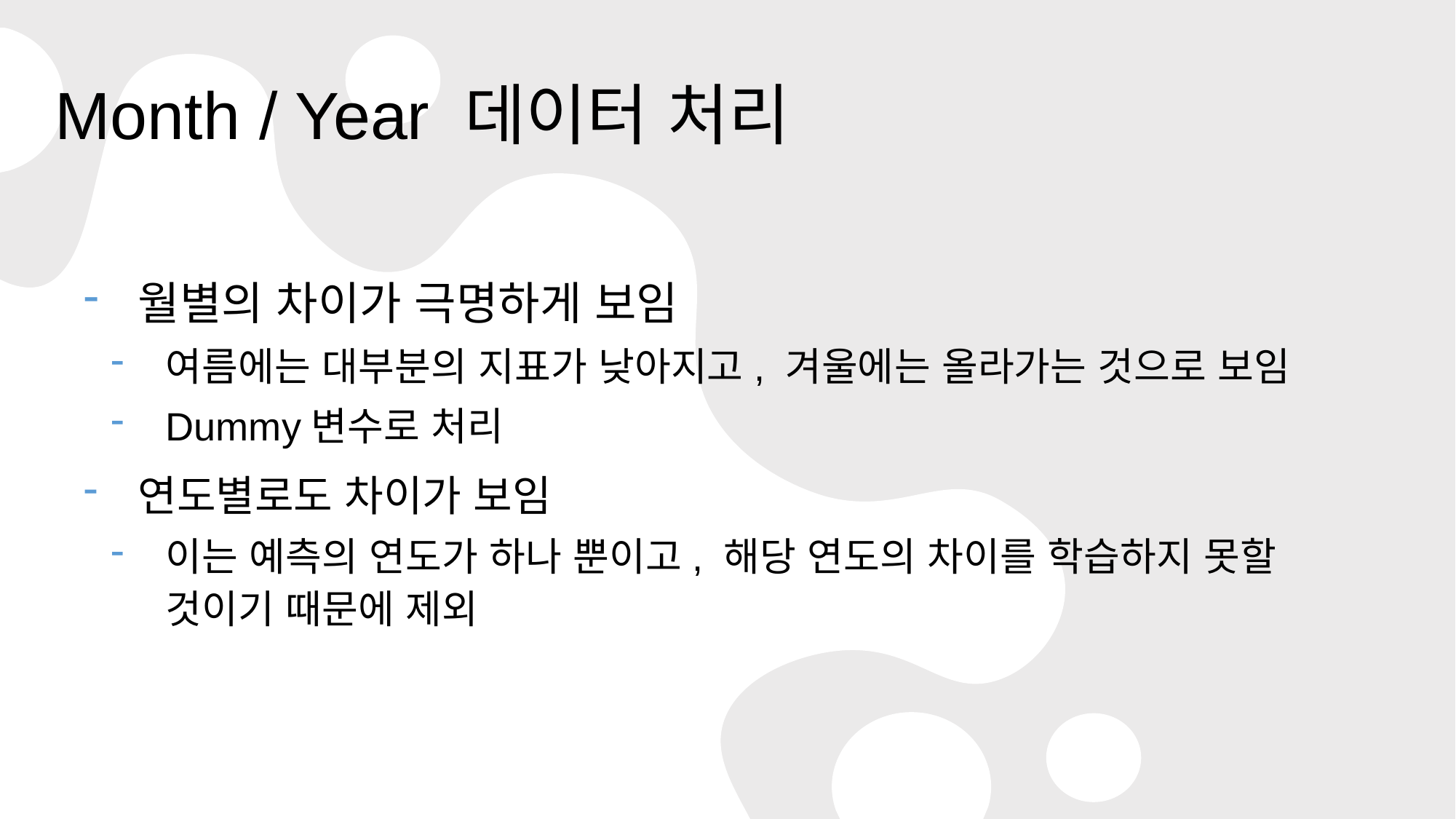

Month / Year 데이터 처리
월별의 차이가 극명하게 보임
여름에는 대부분의 지표가 낮아지고, 겨울에는 올라가는 것으로 보임
Dummy변수로 처리
연도별로도 차이가 보임
이는 예측의 연도가 하나 뿐이고, 해당 연도의 차이를 학습하지 못할 것이기 때문에 제외